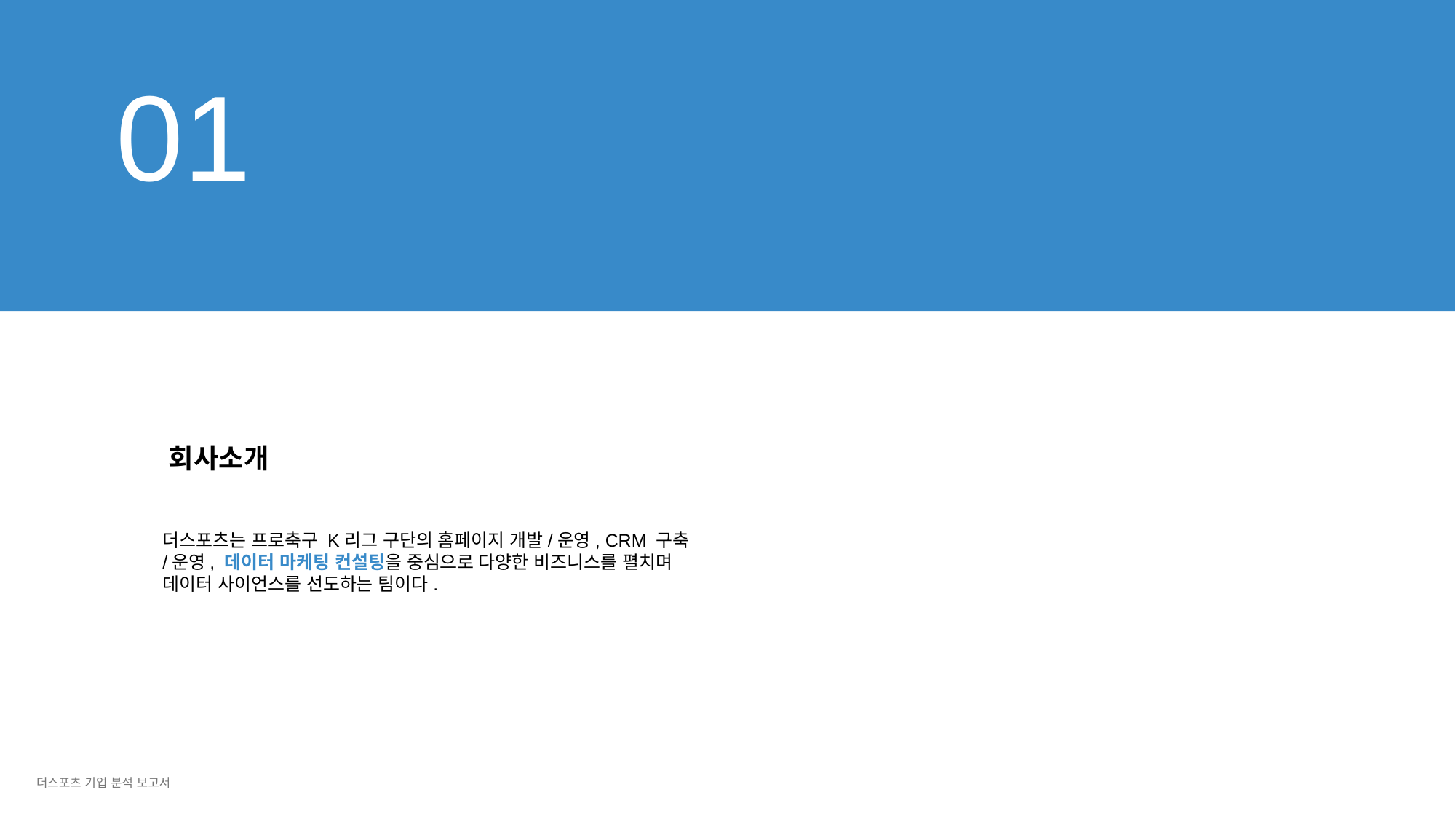

01
회사소개
더스포츠는 프로축구 K리그 구단의 홈페이지 개발/운영, CRM 구축/운영, 데이터 마케팅 컨설팅을 중심으로 다양한 비즈니스를 펼치며 데이터 사이언스를 선도하는 팀이다.
더스포츠 기업 분석 보고서